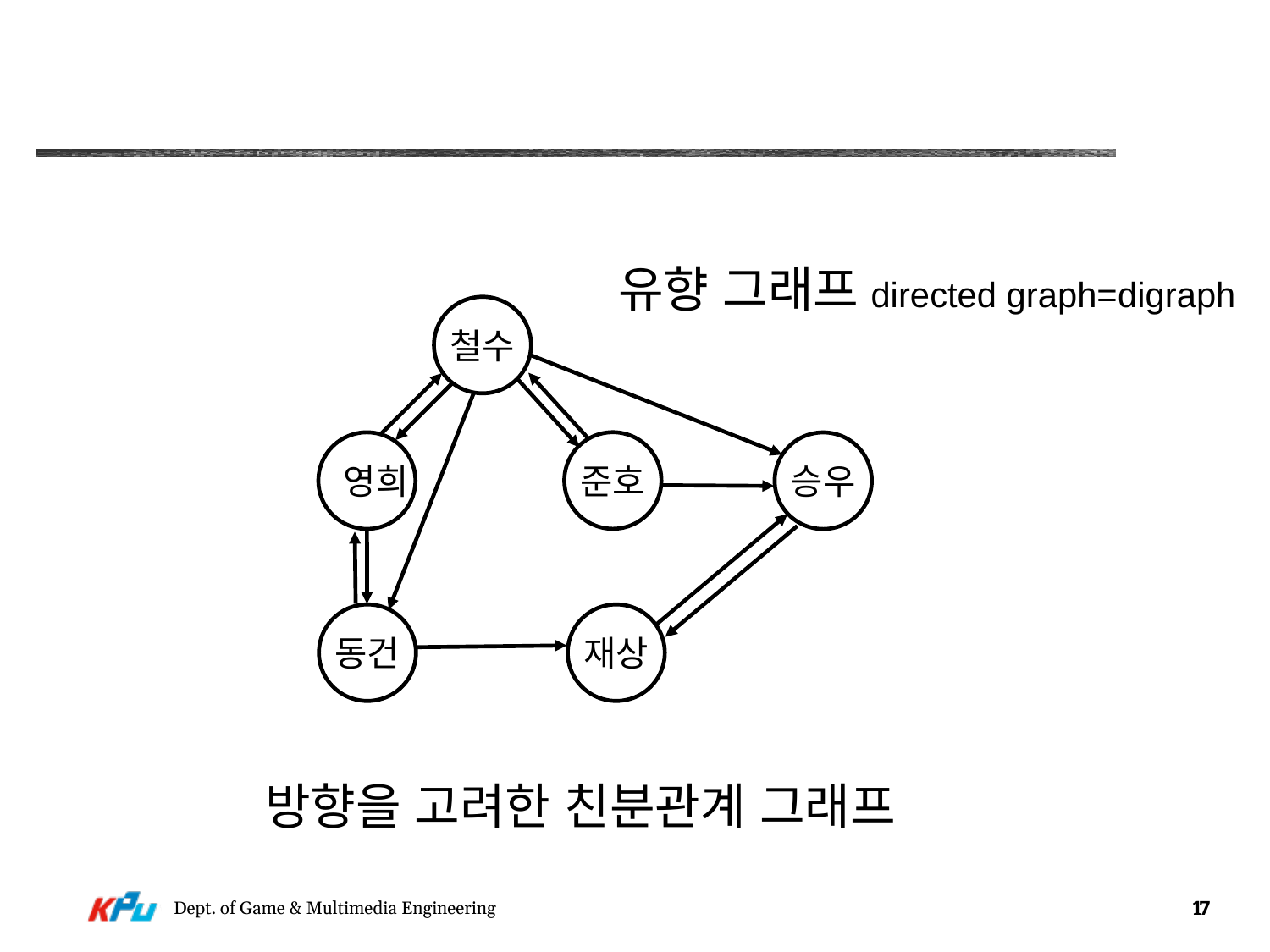

#

유향 그래프directed graph=digraph
철수

준호
 영희
승우

동건
재상

방향을 고려한 친분관계 그래프
Dept. of Game & Multimedia Engineering
17